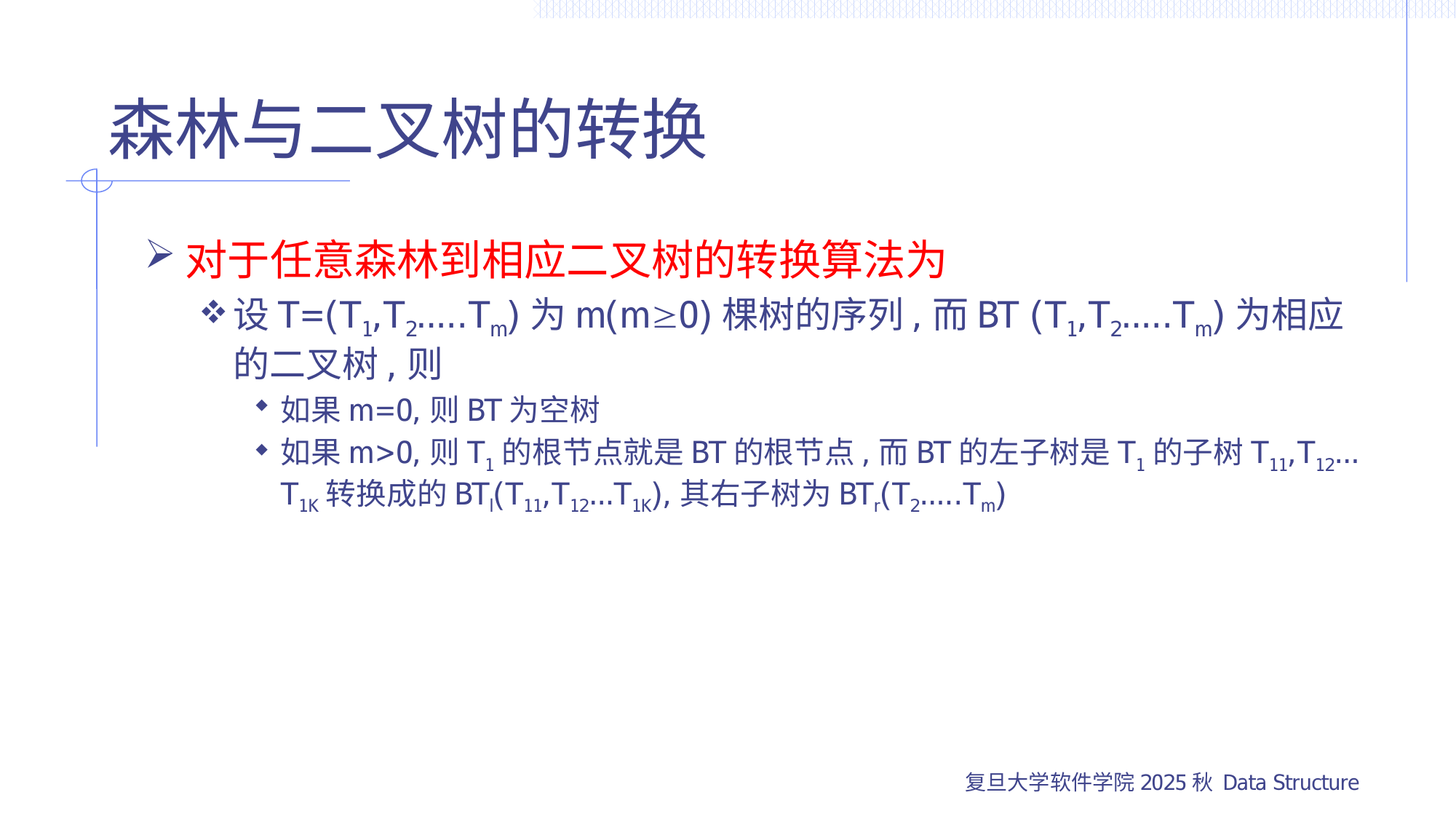

# 森林与二叉树的转换
对于任意森林到相应二叉树的转换算法为
设T=(T1,T2…..Tm)为m(m≥0)棵树的序列,而BT (T1,T2…..Tm)为相应的二叉树,则
如果m=0,则BT为空树
如果m>0,则T1的根节点就是BT的根节点,而BT的左子树是T1的子树T11,T12…T1K转换成的BTl(T11,T12…T1K),其右子树为BTr(T2…..Tm)